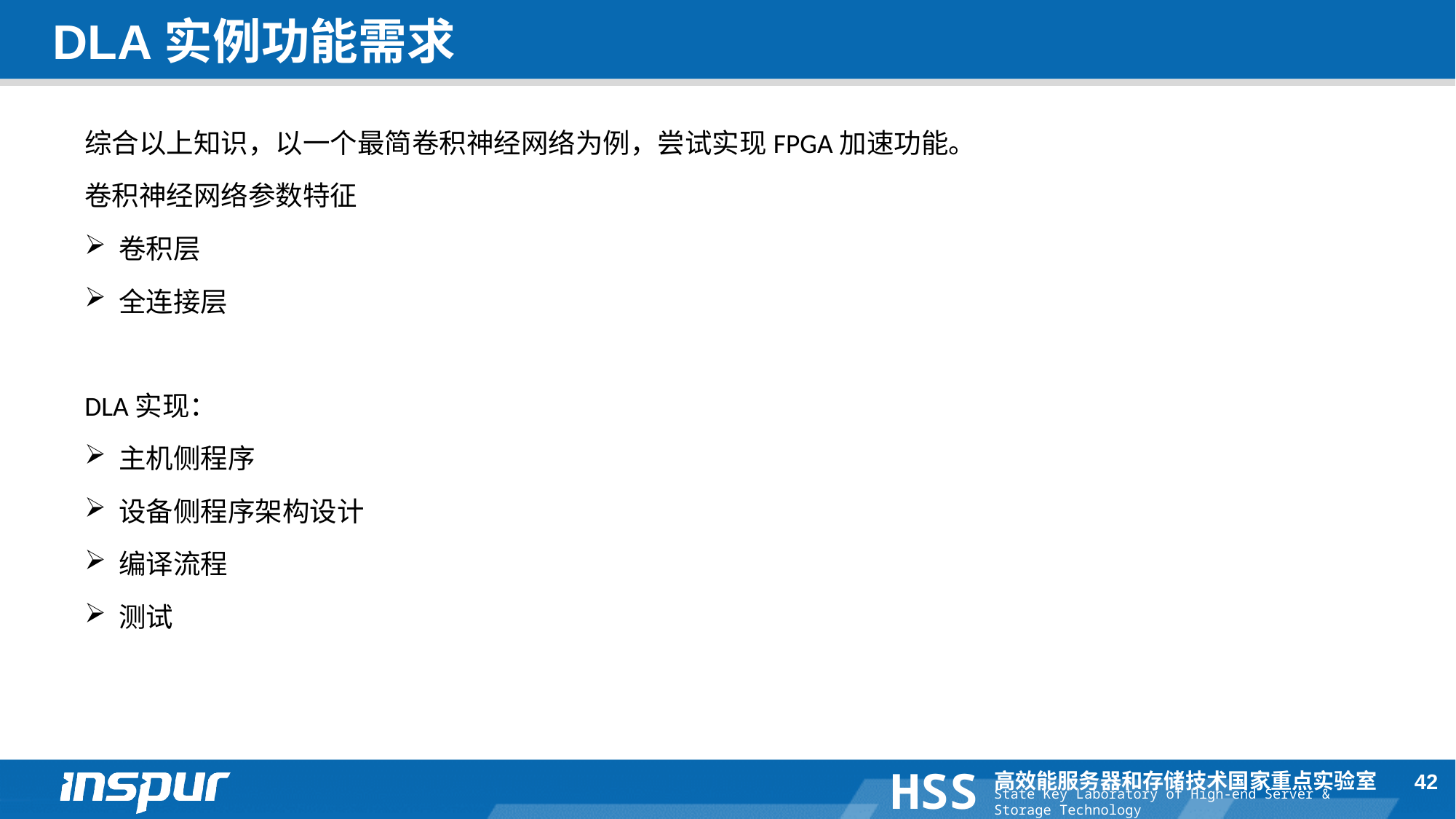

# DLA实例功能需求
综合以上知识，以一个最简卷积神经网络为例，尝试实现FPGA加速功能。
卷积神经网络参数特征
卷积层
全连接层

DLA实现：
主机侧程序
设备侧程序架构设计
编译流程
测试